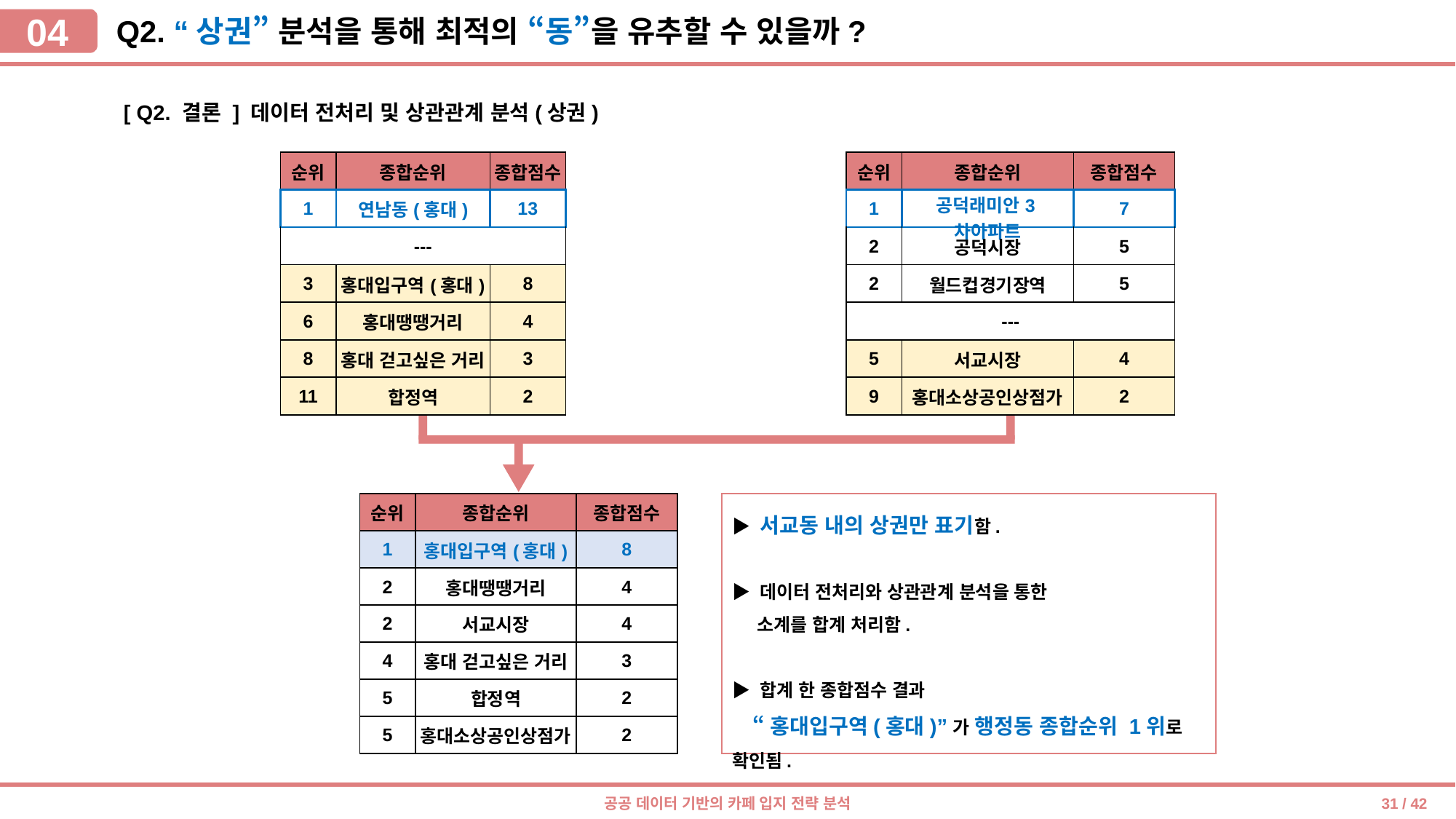

04
Q2. “상권” 분석을 통해 최적의 “동”을 유추할 수 있을까?
`
 [ Q2. 결론 ] 데이터 전처리 및 상관관계 분석(상권)
| 순위 | 종합순위 | 종합점수 |
| --- | --- | --- |
| 1 | 연남동(홍대) | 13 |
| --- |  |  |
| 3 | 홍대입구역(홍대) | 8 |
| 6 | 홍대땡땡거리 | 4 |
| 8 | 홍대 걷고싶은 거리 | 3 |
| 11 | 합정역 | 2 |
| 순위 | 종합순위 | 종합점수 |
| --- | --- | --- |
| 1 | 공덕래미안3차아파트 | 7 |
| 2 | 공덕시장 | 5 |
| 2 | 월드컵경기장역 | 5 |
| --- | --- |  |
| 5 | 서교시장 | 4 |
| 9 | 홍대소상공인상점가 | 2 |

| 순위 | 종합순위 | 종합점수 |
| --- | --- | --- |
| 1 | 홍대입구역(홍대) | 8 |
| 2 | 홍대땡땡거리 | 4 |
| 2 | 서교시장 | 4 |
| 4 | 홍대 걷고싶은 거리 | 3 |
| 5 | 합정역 | 2 |
| 5 | 홍대소상공인상점가 | 2 |
▶ 서교동 내의 상권만 표기함.

▶ 데이터 전처리와 상관관계 분석을 통한
    소계를 합계 처리함.

▶ 합계 한 종합점수 결과
    “홍대입구역(홍대)”가 행정동 종합순위 1위로 확인됨.

`